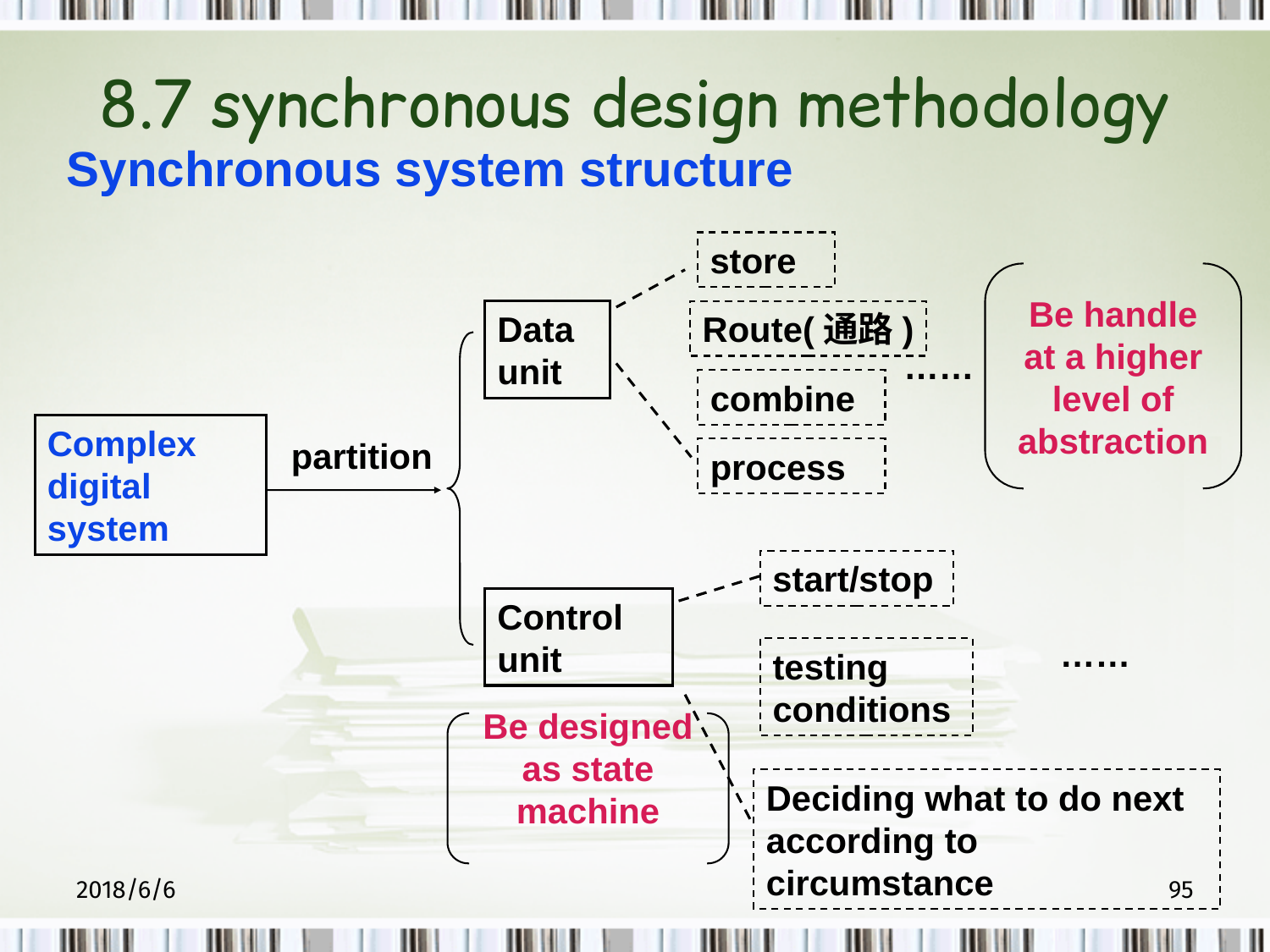

# 8.7 synchronous design methodology
Synchronous system structure
store

Route(通路)
……

combine
process
Be handle at a higher level of abstraction
Data unit

Control unit
Complex digital system
partition

start/stop

……
testing conditions

Deciding what to do next according to circumstance
Be designed as state machine

2018/6/6
95